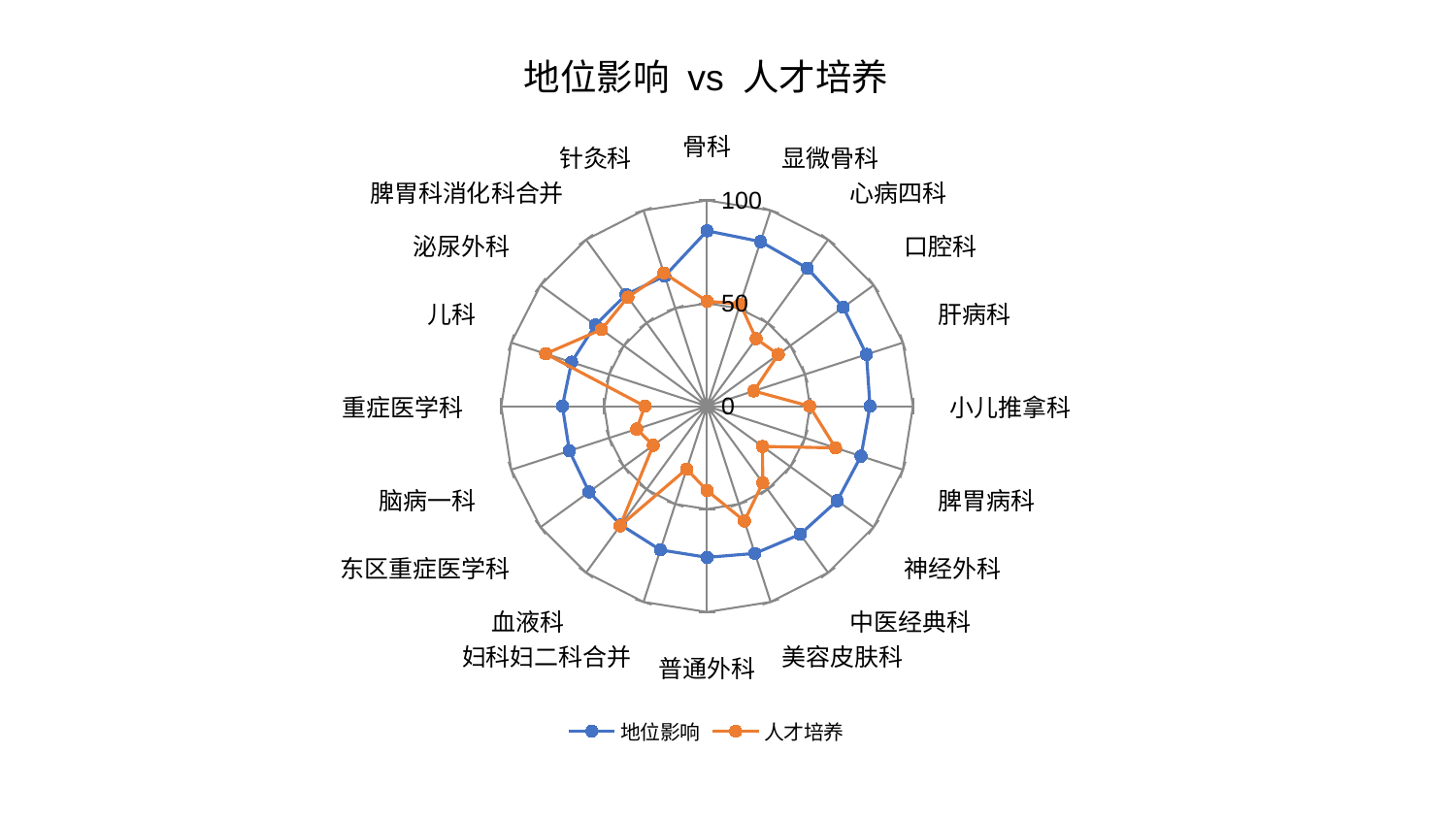

### Chart: 地位影响 vs 人才培养

| Category | 地位影响 | 人才培养 |
|---|---|---|
| 骨科 | 85.19807566870371 | 51.00793141495632 |
| 显微骨科 | 84.07031621457868 | 52.197806222303285 |
| 心病四科 | 82.88167422189697 | 40.53327991884917 |
| 口腔科 | 81.7431240651916 | 42.8032991939559 |
| 肝病科 | 81.41898897277402 | 23.861011760939444 |
| 小儿推拿科 | 79.12630113819883 | 49.82472335008723 |
| 脾胃病科 | 78.60125541657554 | 65.61773307574866 |
| 神经外科 | 78.16723954000999 | 33.28030070646436 |
| 中医经典科 | 76.96095706287208 | 46.02198258723007 |
| 美容皮肤科 | 75.21333782022373 | 58.658553678512796 |
| 普通外科 | 73.45814545769001 | 41.03399867081011 |
| 妇科妇二科合并 | 73.42426523826703 | 32.08905304824606 |
| 血液科 | 71.29933192159238 | 71.8712285079899 |
| 东区重症医学科 | 70.87423402850087 | 32.32437271774 |
| 脑病一科 | 70.32370265900357 | 36.0182211313489 |
| 重症医学科 | 70.27283523774815 | 30.232235370047636 |
| 儿科 | 69.23317618695744 | 82.44496719951864 |
| 泌尿外科 | 67.09942868800074 | 63.3930449339343 |
| 脾胃科消化科合并 | 67.0181174297457 | 65.49827096171187 |
| 针灸科 | 66.49549451400878 | 68.08527230006023 |
102